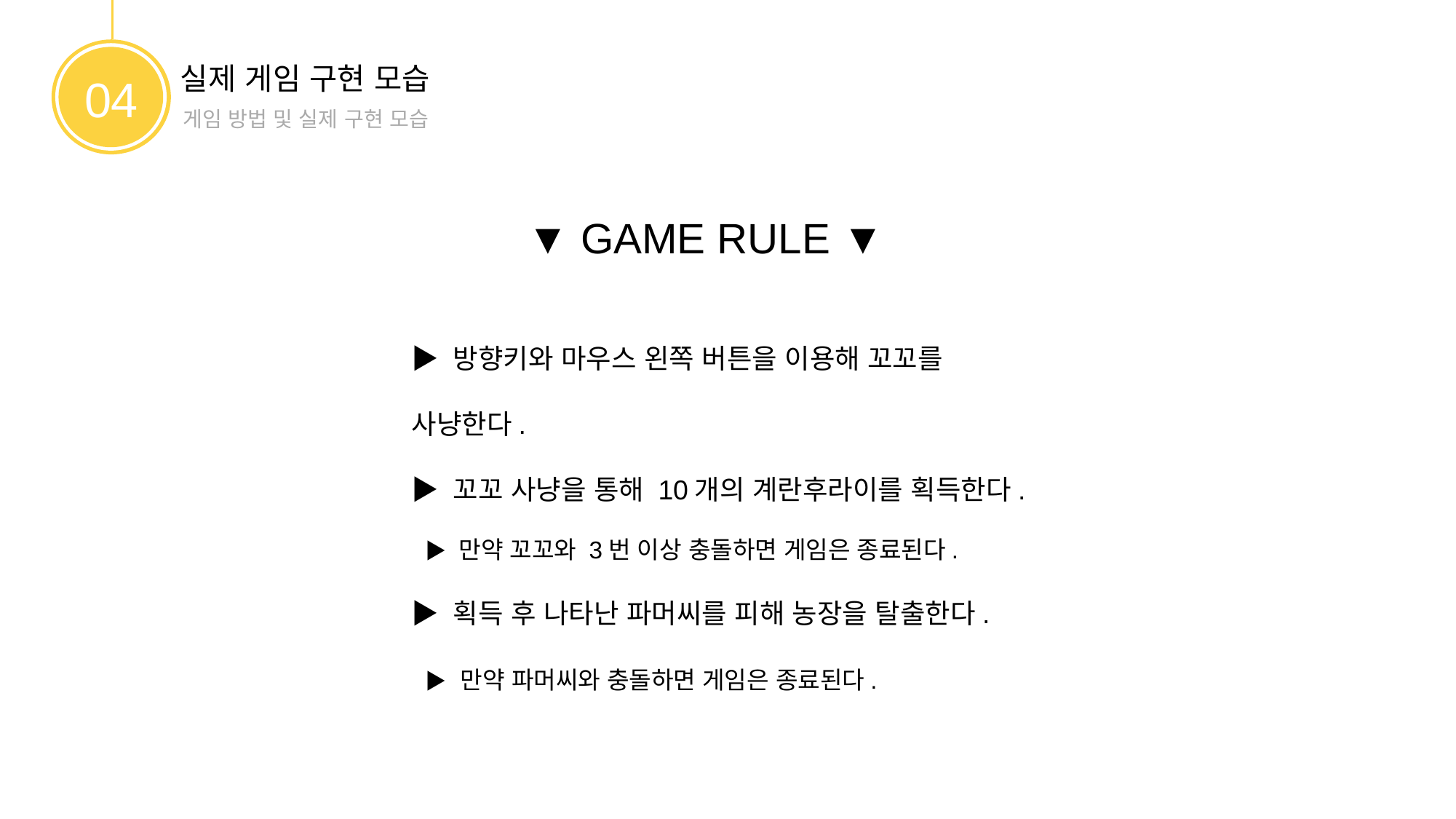

실제 게임 구현 모습
04
게임 방법 및 실제 구현 모습
▼ GAME RULE ▼
▶ 방향키와 마우스 왼쪽 버튼을 이용해 꼬꼬를 사냥한다.
▶ 꼬꼬 사냥을 통해 10개의 계란후라이를 획득한다.
  ▶ 만약 꼬꼬와 3번 이상 충돌하면 게임은 종료된다.
▶ 획득 후 나타난 파머씨를 피해 농장을 탈출한다.
  ▶ 만약 파머씨와 충돌하면 게임은 종료된다.